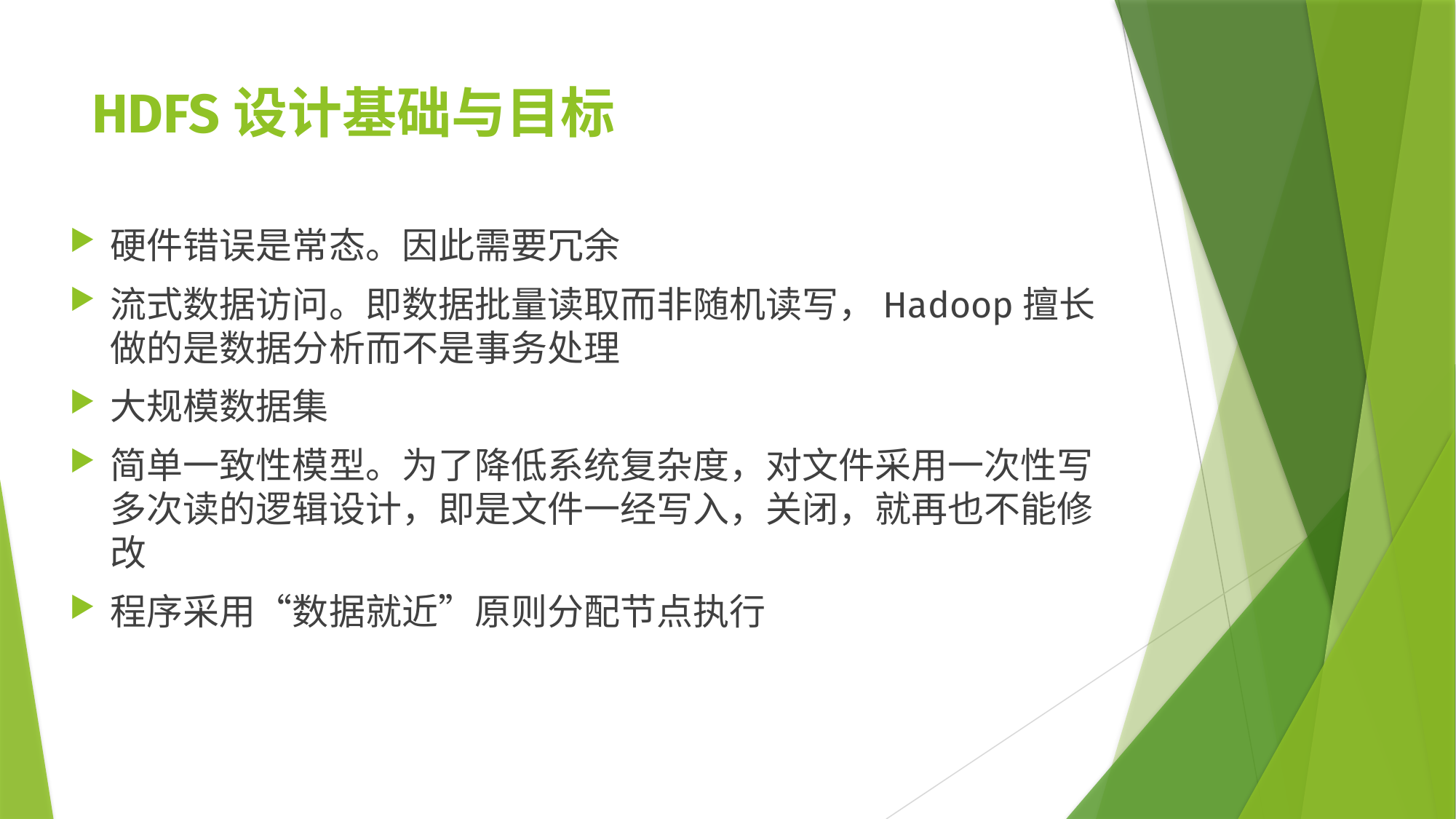

# HDFS设计基础与目标
硬件错误是常态。因此需要冗余
流式数据访问。即数据批量读取而非随机读写，Hadoop擅长做的是数据分析而不是事务处理
大规模数据集
简单一致性模型。为了降低系统复杂度，对文件采用一次性写多次读的逻辑设计，即是文件一经写入，关闭，就再也不能修改
程序采用“数据就近”原则分配节点执行